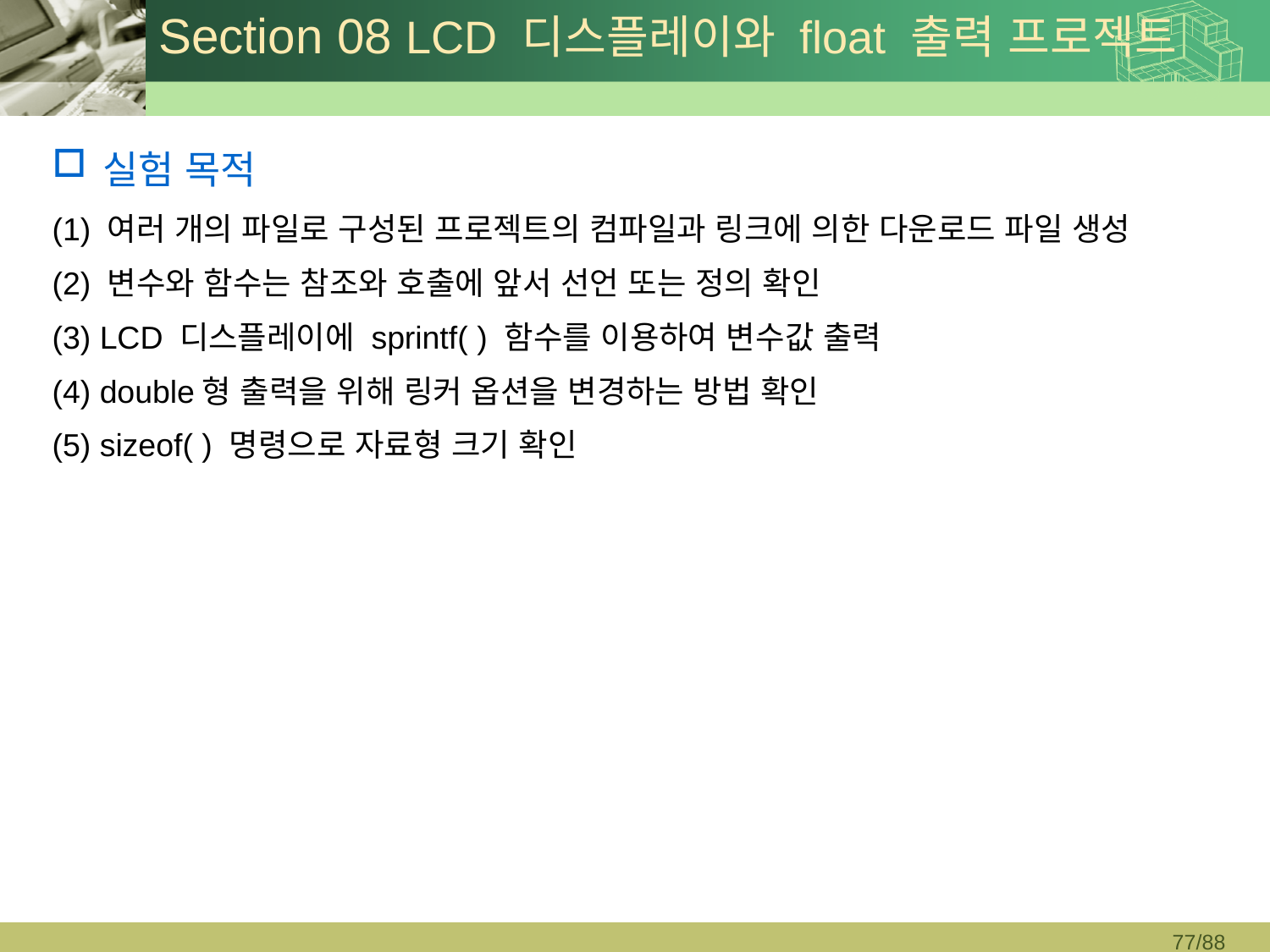

# Section 08 LCD 디스플레이와 float 출력 프로젝트
실험 목적
(1) 여러 개의 파일로 구성된 프로젝트의 컴파일과 링크에 의한 다운로드 파일 생성
(2) 변수와 함수는 참조와 호출에 앞서 선언 또는 정의 확인
(3) LCD 디스플레이에 sprintf( ) 함수를 이용하여 변수값 출력
(4) double형 출력을 위해 링커 옵션을 변경하는 방법 확인
(5) sizeof( ) 명령으로 자료형 크기 확인